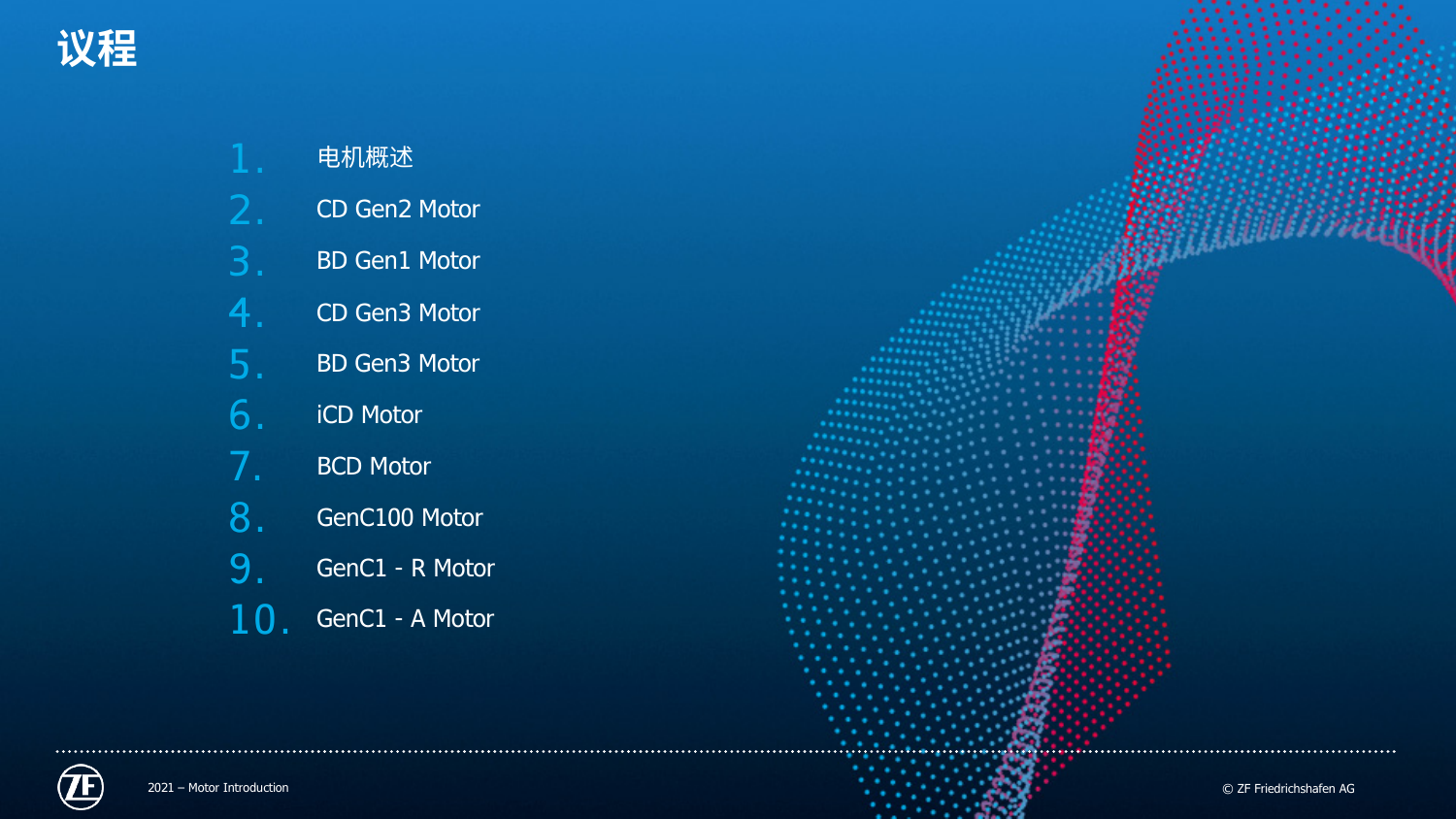

议程
1.
电机概述
2.
CD Gen2 Motor
3.
BD Gen1 Motor
4.
CD Gen3 Motor
5.
BD Gen3 Motor
6.
iCD Motor
7.
BCD Motor
8.
GenC100 Motor
9.

9.
GenC1 - R Motor
10.
GenC1 - A Motor
10.

11.

12.

2021 – Motor Introduction